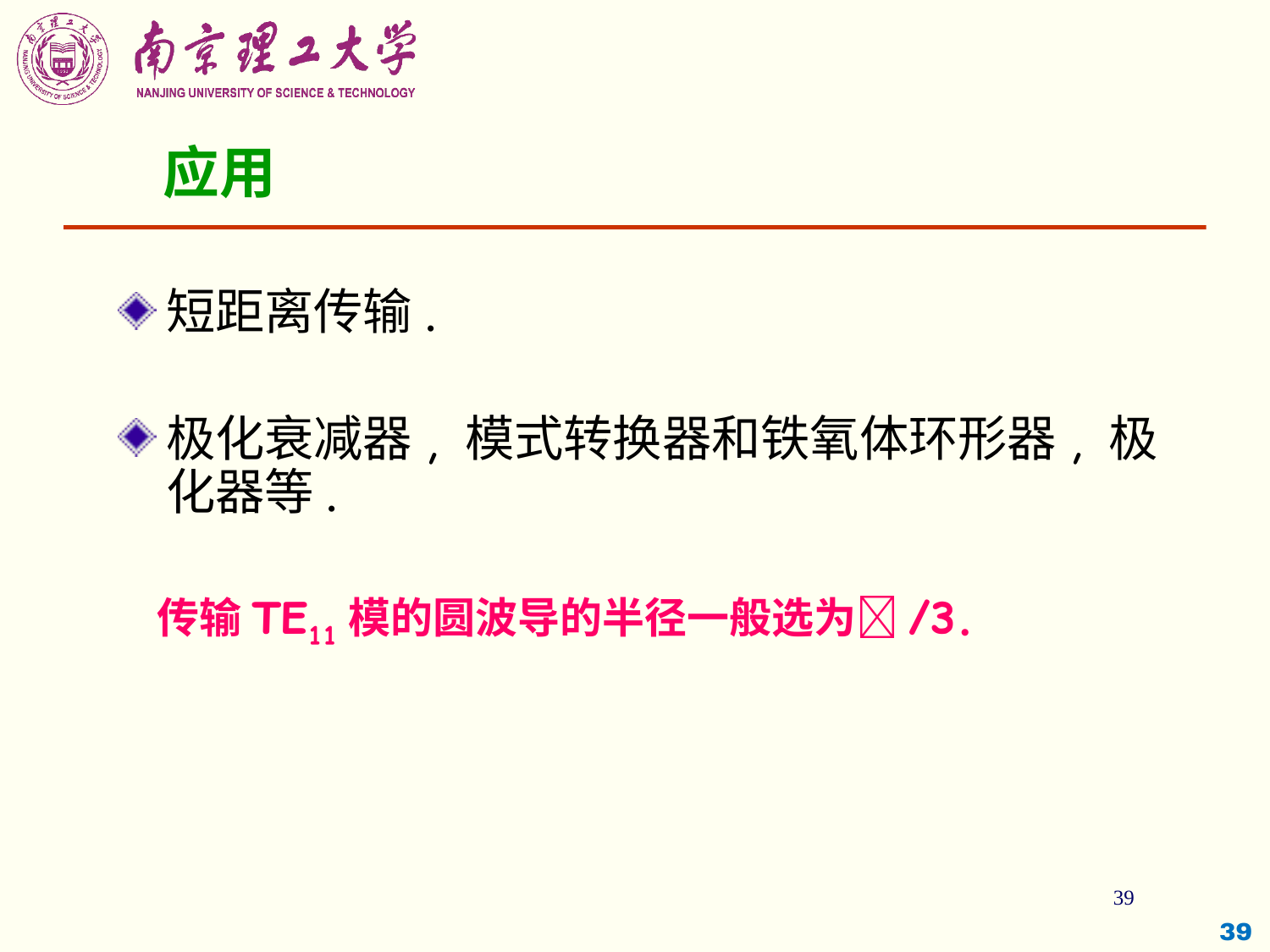

应用

短距离传输.

极化衰减器, 模式转换器和铁氧体环形器, 极化器等.

   传输TE11模的圆波导的半径一般选为λ/3.

39